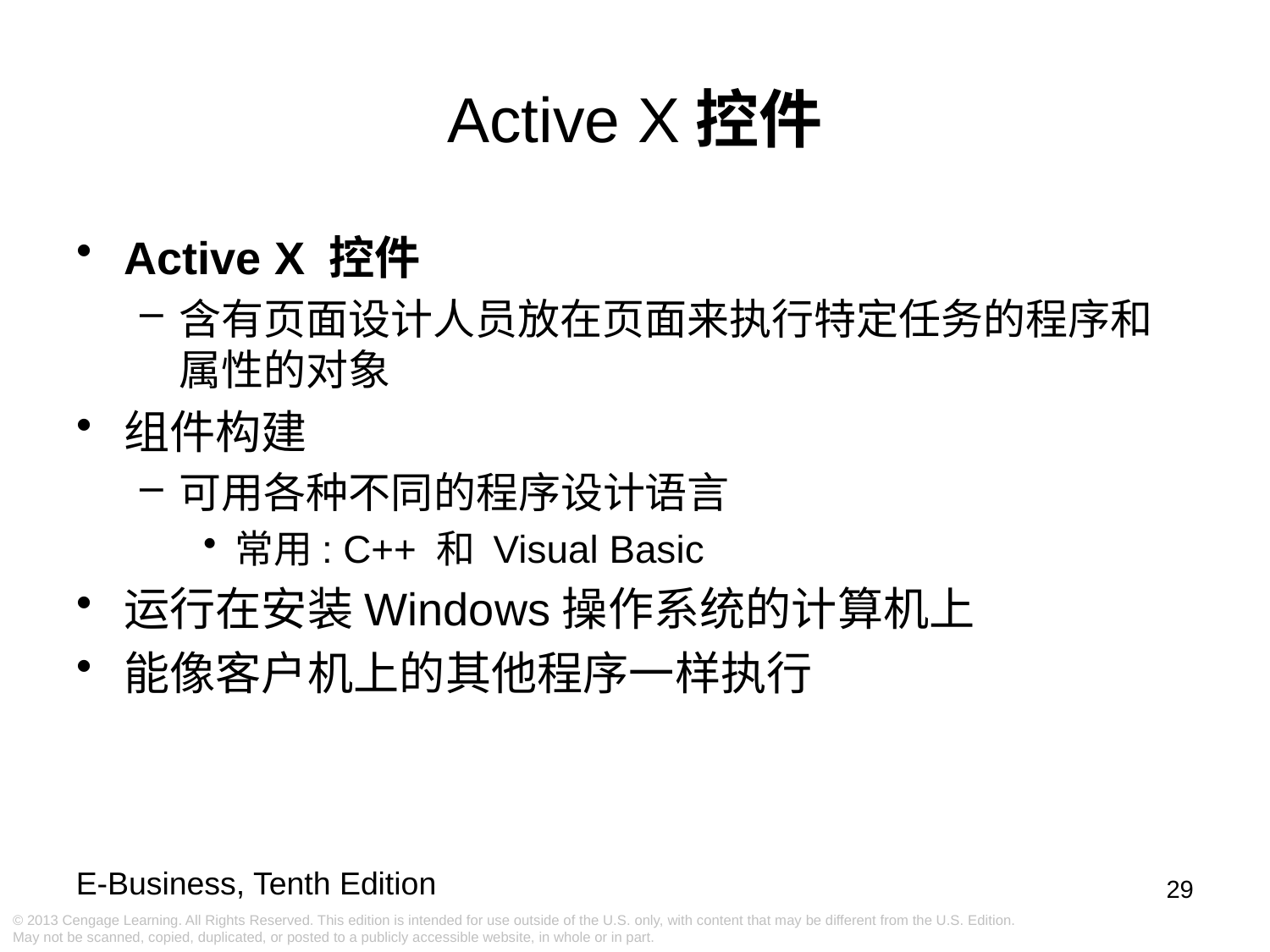

Active X控件
Active X 控件
含有页面设计人员放在页面来执行特定任务的程序和属性的对象
组件构建
可用各种不同的程序设计语言
常用: C++ 和 Visual Basic
运行在安装Windows操作系统的计算机上
能像客户机上的其他程序一样执行
29